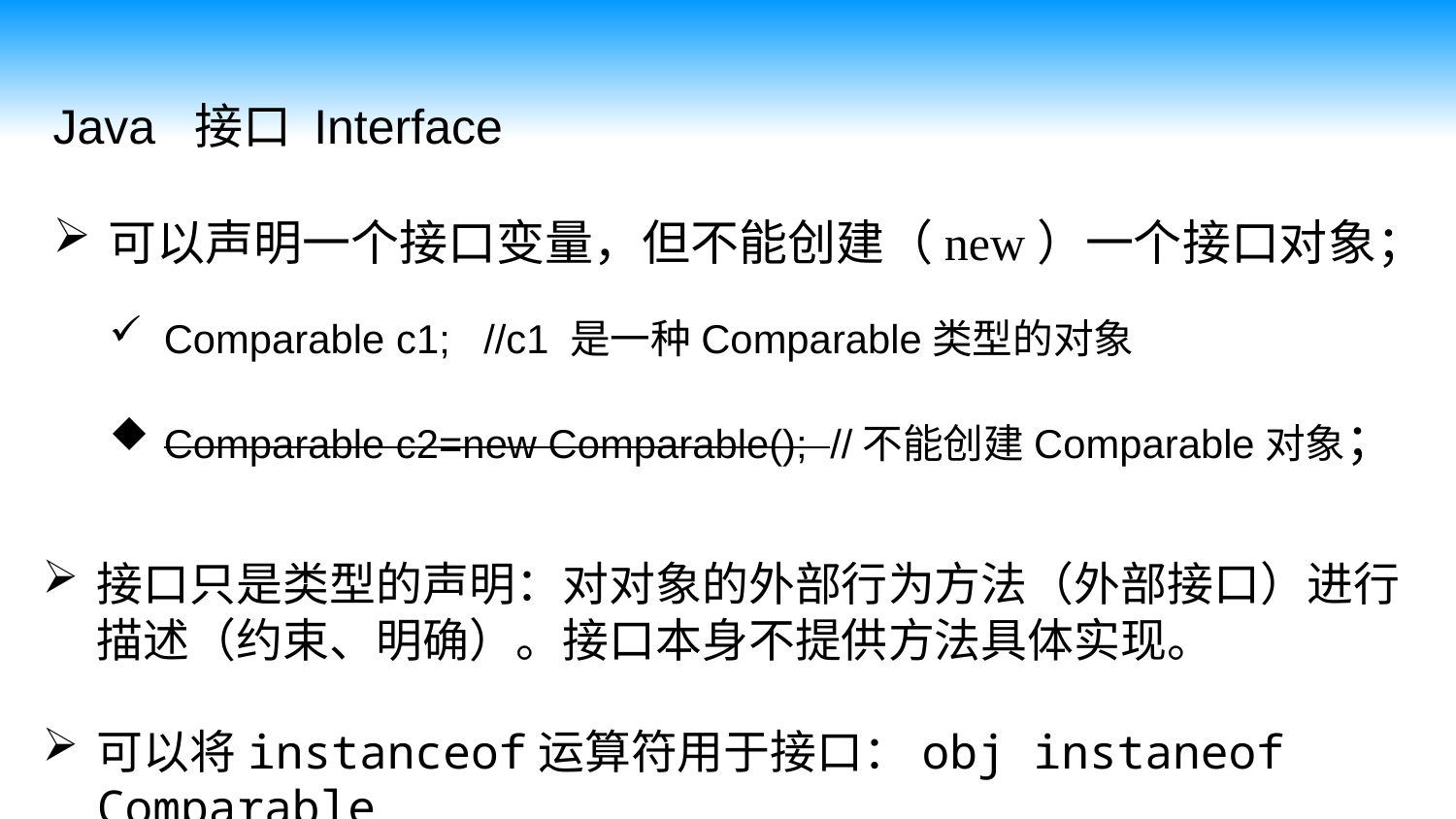

Java  接口 Interface

可以声明一个接口变量，但不能创建（new）一个接口对象；

Comparable c1;   //c1 是一种Comparable类型的对象

Comparable c2=new Comparable();  //不能创建Comparable对象；

接口只是类型的声明：对对象的外部行为方法（外部接口）进行描述（约束、明确）。接口本身不提供方法具体实现。

可以将instanceof运算符用于接口：obj instaneof Comparable